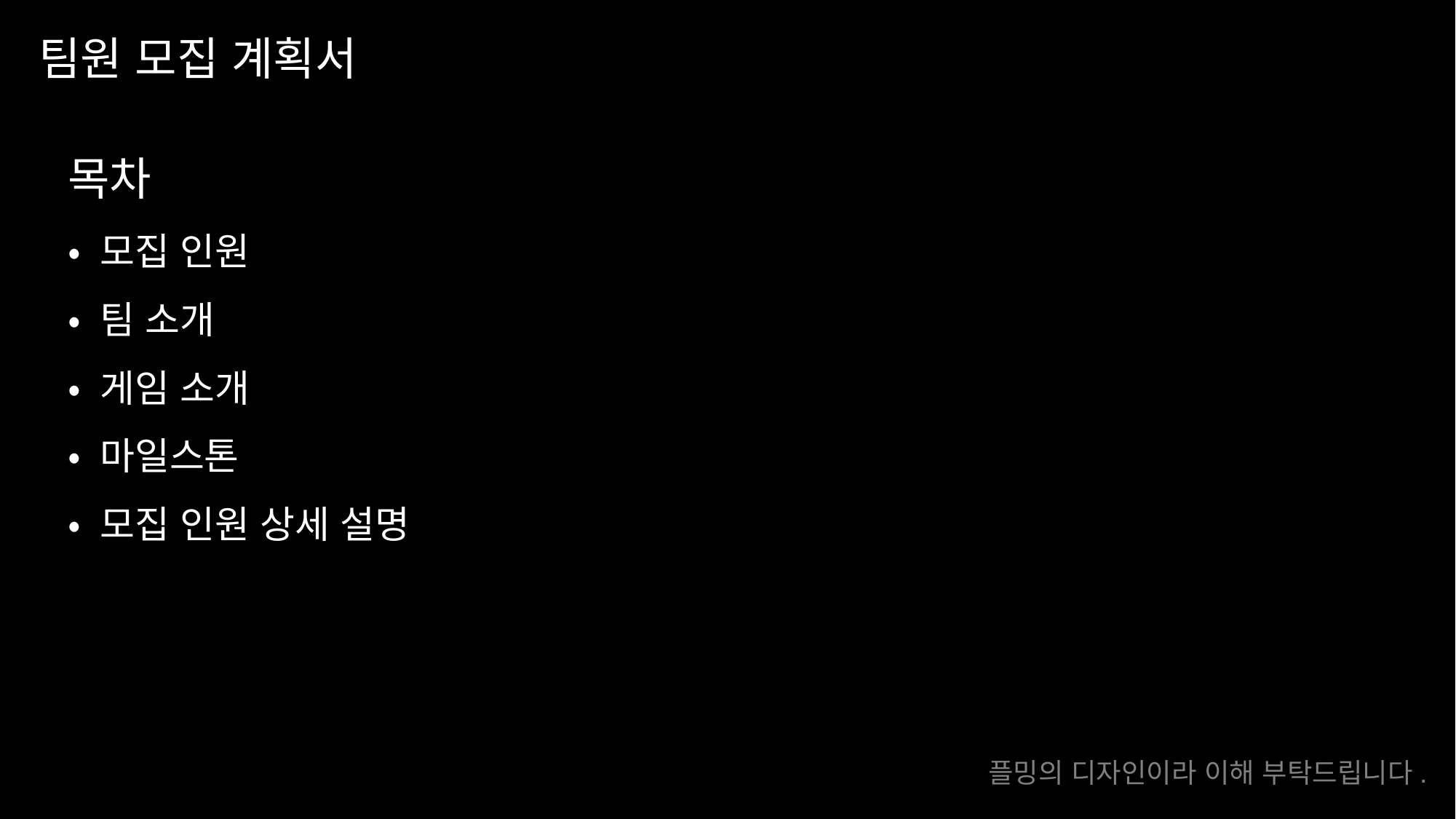

팀원 모집 계획서
목차
• 모집 인원
• 팀 소개
• 게임 소개
• 마일스톤
• 모집 인원 상세 설명
플밍의 디자인이라 이해 부탁드립니다.